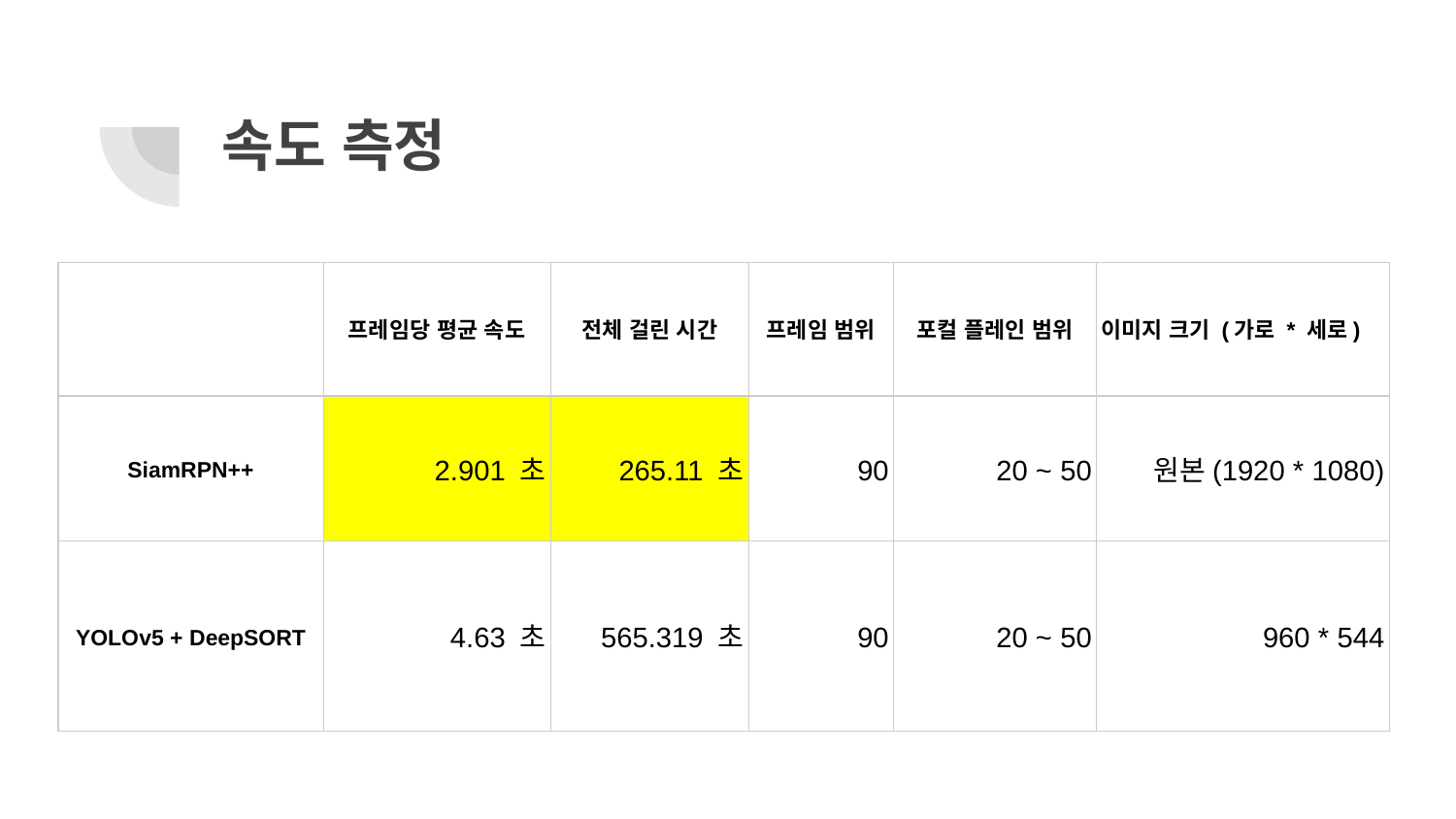

# 속도 측정
|  | 프레임당 평균 속도 | 전체 걸린 시간 | 프레임 범위 | 포컬 플레인 범위 | 이미지 크기 (가로 \* 세로) |
| --- | --- | --- | --- | --- | --- |
| SiamRPN++ | 2.901 초 | 265.11 초 | 90 | 20 ~ 50 | 원본(1920 \* 1080) |
| YOLOv5 + DeepSORT | 4.63 초 | 565.319 초 | 90 | 20 ~ 50 | 960 \* 544 |